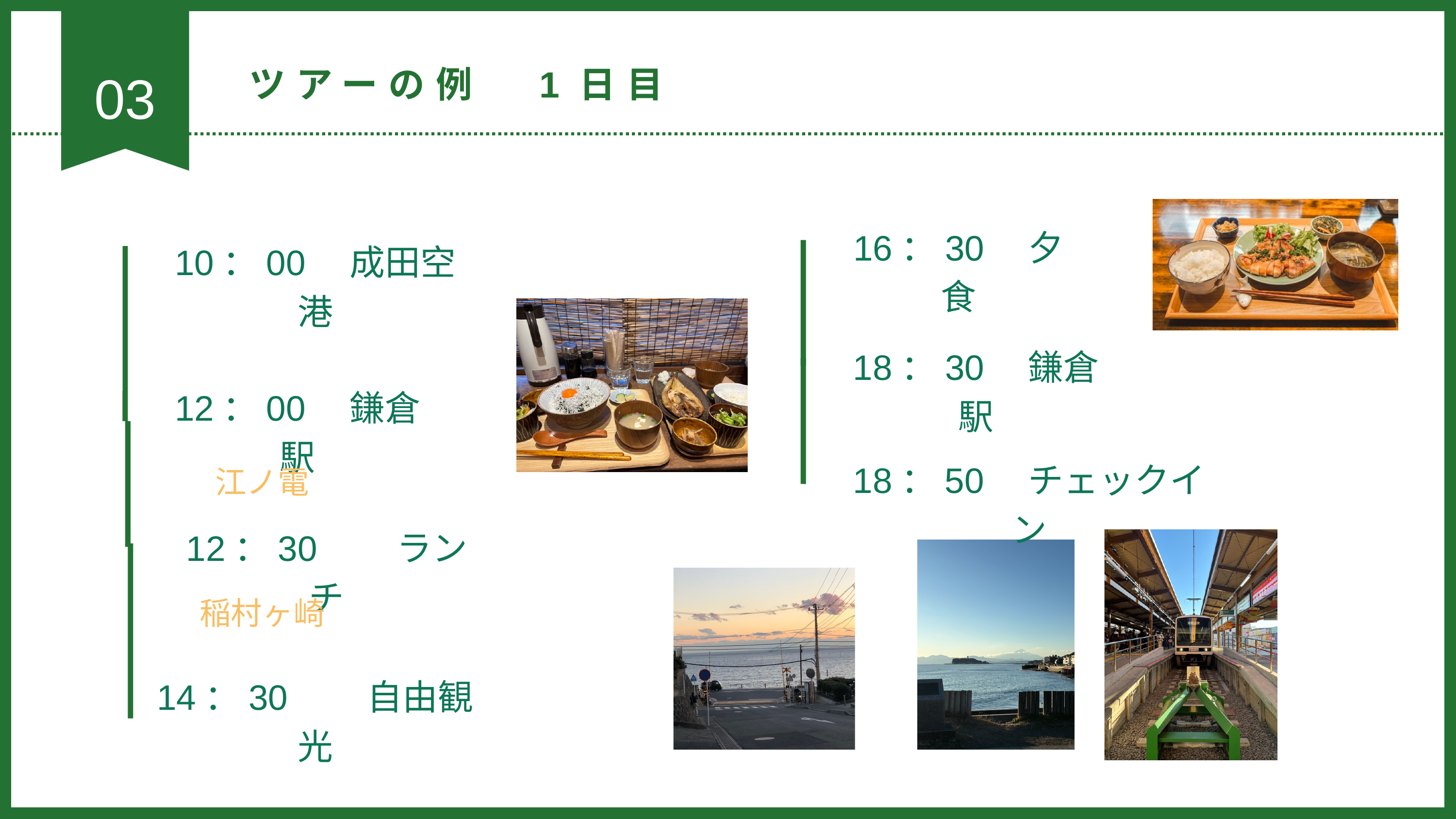

03
ツアーの例　1日目

16：30　夕食
10：00　成田空港

18：30　鎌倉駅

12：00　鎌倉駅

18：50　チェックイン
江ノ電
12：30　　ランチ

稲村ヶ崎
14：30　　自由観光